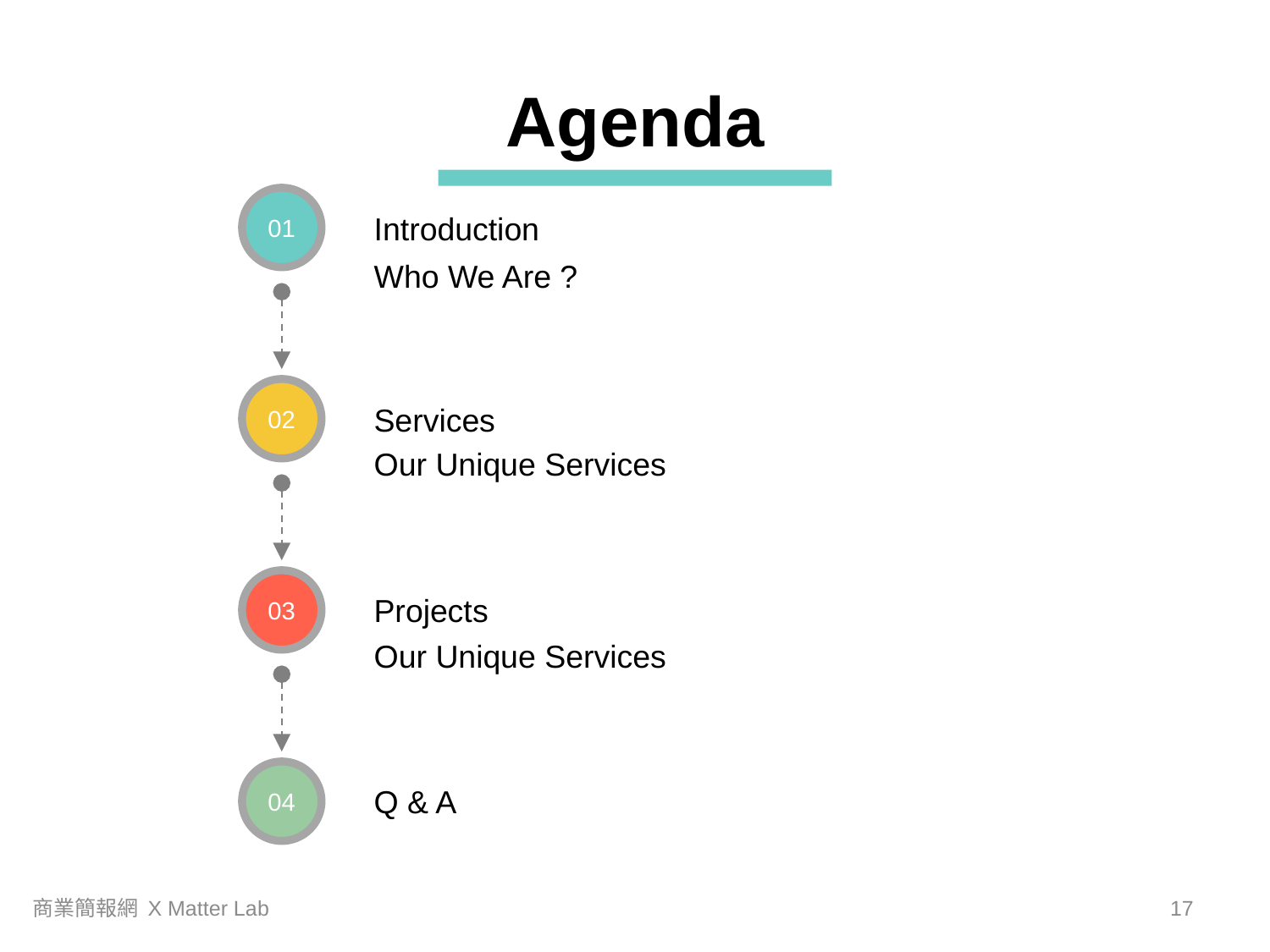

Agenda

01
02
03
04
Introduction
Who We Are ?
Services
Our Unique Services
Projects
Our Unique Services
Q & A
商業簡報網 X Matter Lab
17